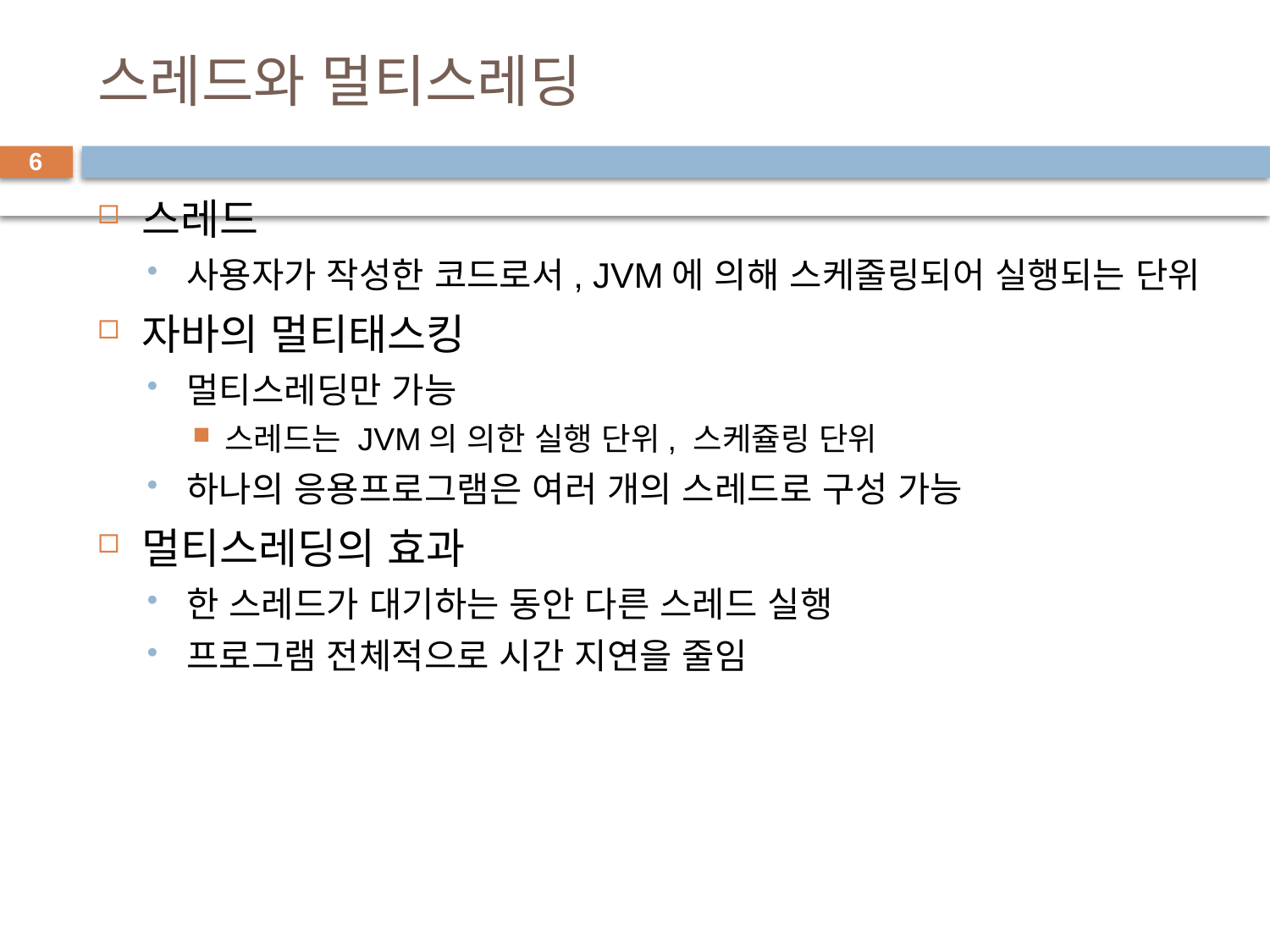

# 스레드와 멀티스레딩
6
스레드
사용자가 작성한 코드로서, JVM에 의해 스케줄링되어 실행되는 단위
자바의 멀티태스킹
멀티스레딩만 가능
스레드는 JVM의 의한 실행 단위, 스케쥴링 단위
하나의 응용프로그램은 여러 개의 스레드로 구성 가능
멀티스레딩의 효과
한 스레드가 대기하는 동안 다른 스레드 실행
프로그램 전체적으로 시간 지연을 줄임